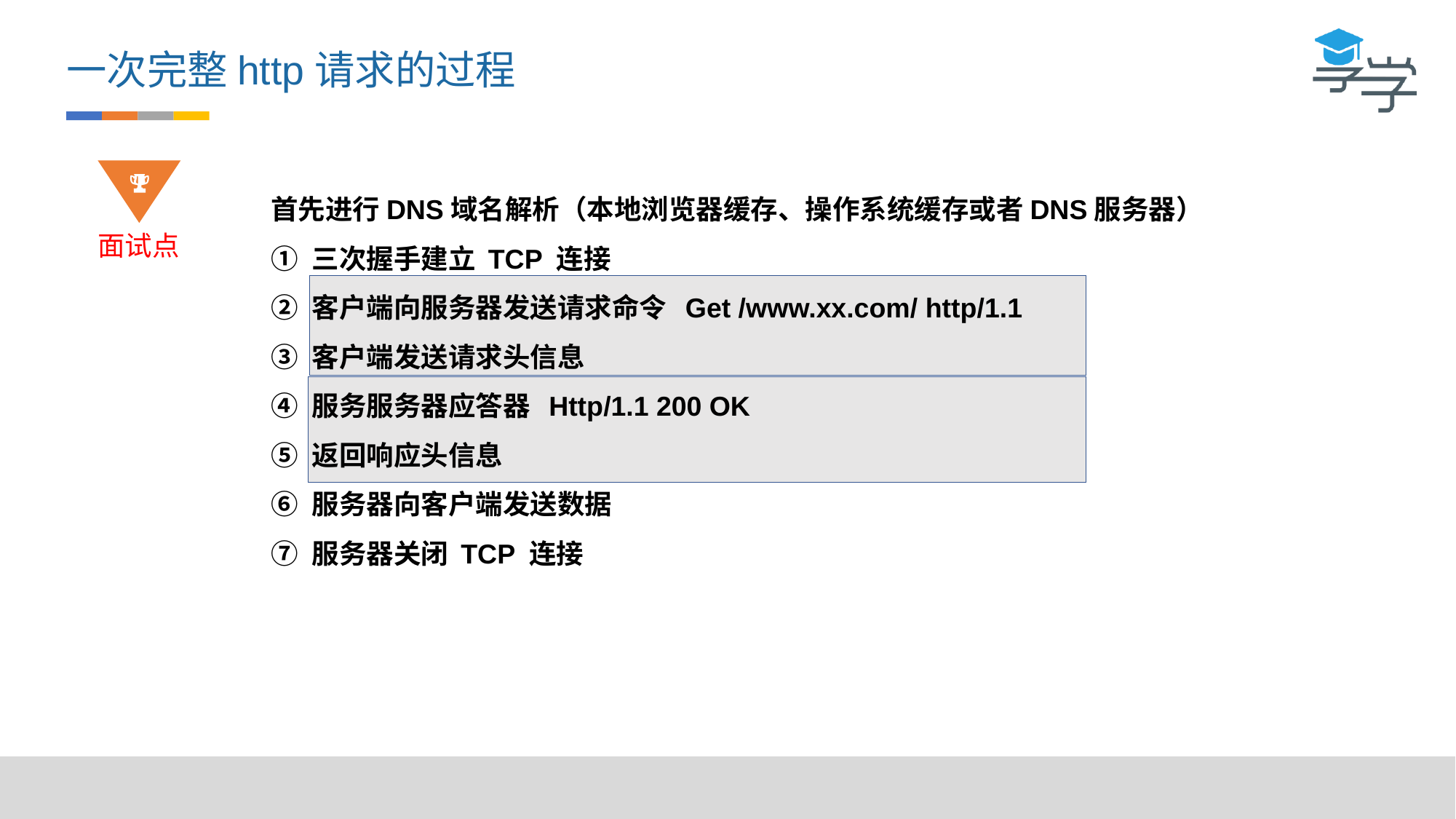

一次完整http请求的过程

首先进行DNS域名解析（本地浏览器缓存、操作系统缓存或者DNS服务器）
三次握手建立 TCP 连接
客户端向服务器发送请求命令  Get /www.xx.com/ http/1.1
客户端发送请求头信息
服务服务器应答器  Http/1.1 200 OK
返回响应头信息
服务器向客户端发送数据
服务器关闭 TCP 连接
面试点